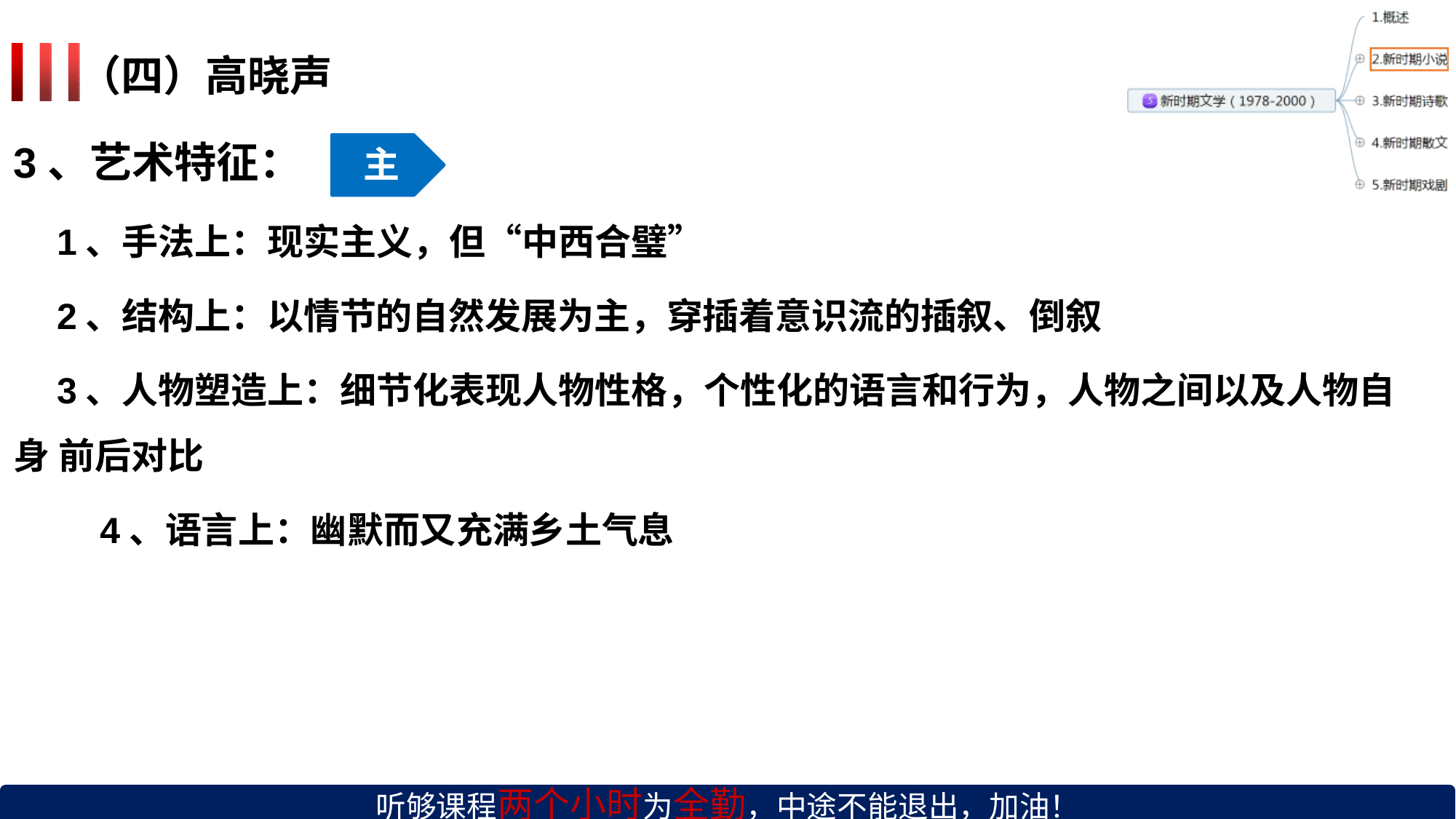

# （四）高晓声
3、艺术特征：	主
1、手法上：现实主义，但“中西合璧”
2、结构上：以情节的自然发展为主，穿插着意识流的插叙、倒叙
3、人物塑造上：细节化表现人物性格，个性化的语言和行为，人物之间以及人物自身 前后对比
4、语言上：幽默而又充满乡土气息

听够课程两个小时为全勤，中途不能退出，加油！